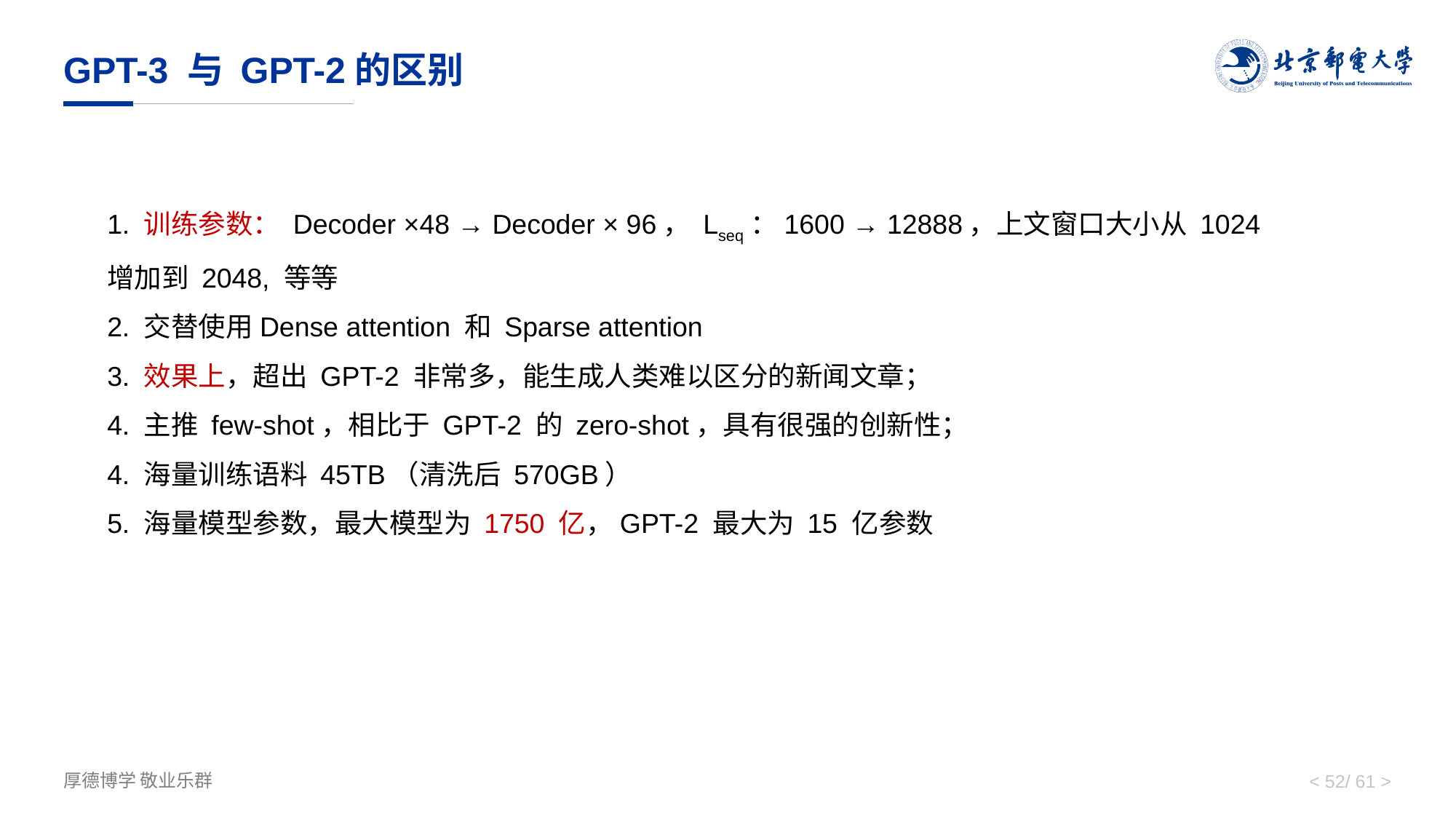

# GPT-3 与 GPT-2的区别
1. 训练参数： Decoder ×48 → Decoder × 96， Lseq：1600 → 12888，上文窗口大小从 1024 增加到 2048, 等等
2. 交替使用Dense attention 和 Sparse attention
3. 效果上，超出 GPT-2 非常多，能生成人类难以区分的新闻文章；
4. 主推 few-shot，相比于 GPT-2 的 zero-shot，具有很强的创新性；
4. 海量训练语料 45TB（清洗后 570GB）
5. 海量模型参数，最大模型为 1750 亿，GPT-2 最大为 15 亿参数
< 52/ 61 >